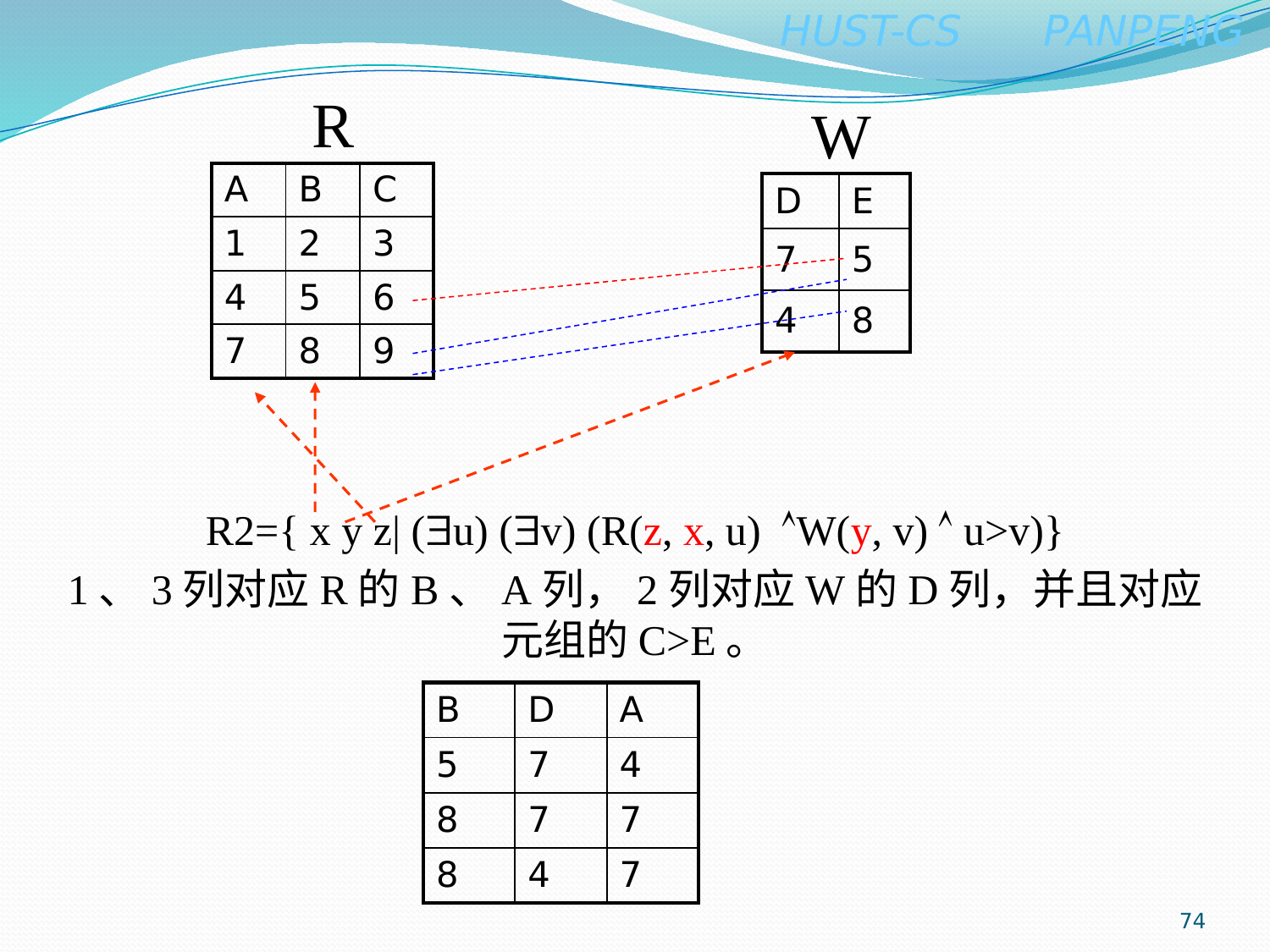

R
W
| A | B | C |
| --- | --- | --- |
| 1 | 2 | 3 |
| 4 | 5 | 6 |
| 7 | 8 | 9 |
| D | E |
| --- | --- |
| 7 | 5 |
| 4 | 8 |

R2={ x y z| (∃u) (∃v) (R(z, x, u)  ∧W(y, v) ∧ u>v)}
1、3列对应R的B、A列，2列对应W的D列，并且对应元组的C>E。
| B | D | A |
| --- | --- | --- |
| 5 | 7 | 4 |
| 8 | 7 | 7 |
| 8 | 4 | 7 |
74